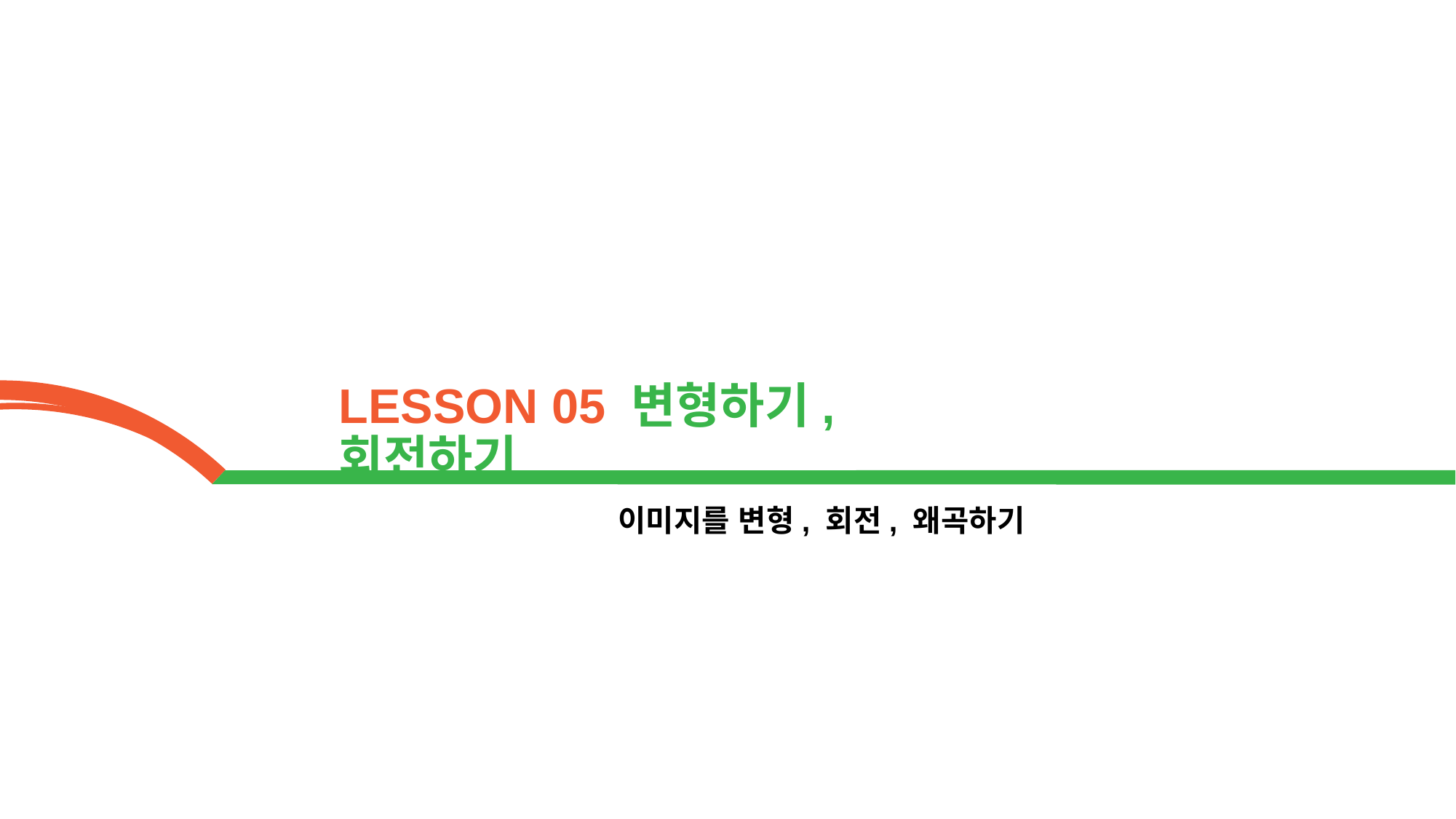

LESSON 05 변형하기, 회전하기
이미지를 변형, 회전, 왜곡하기